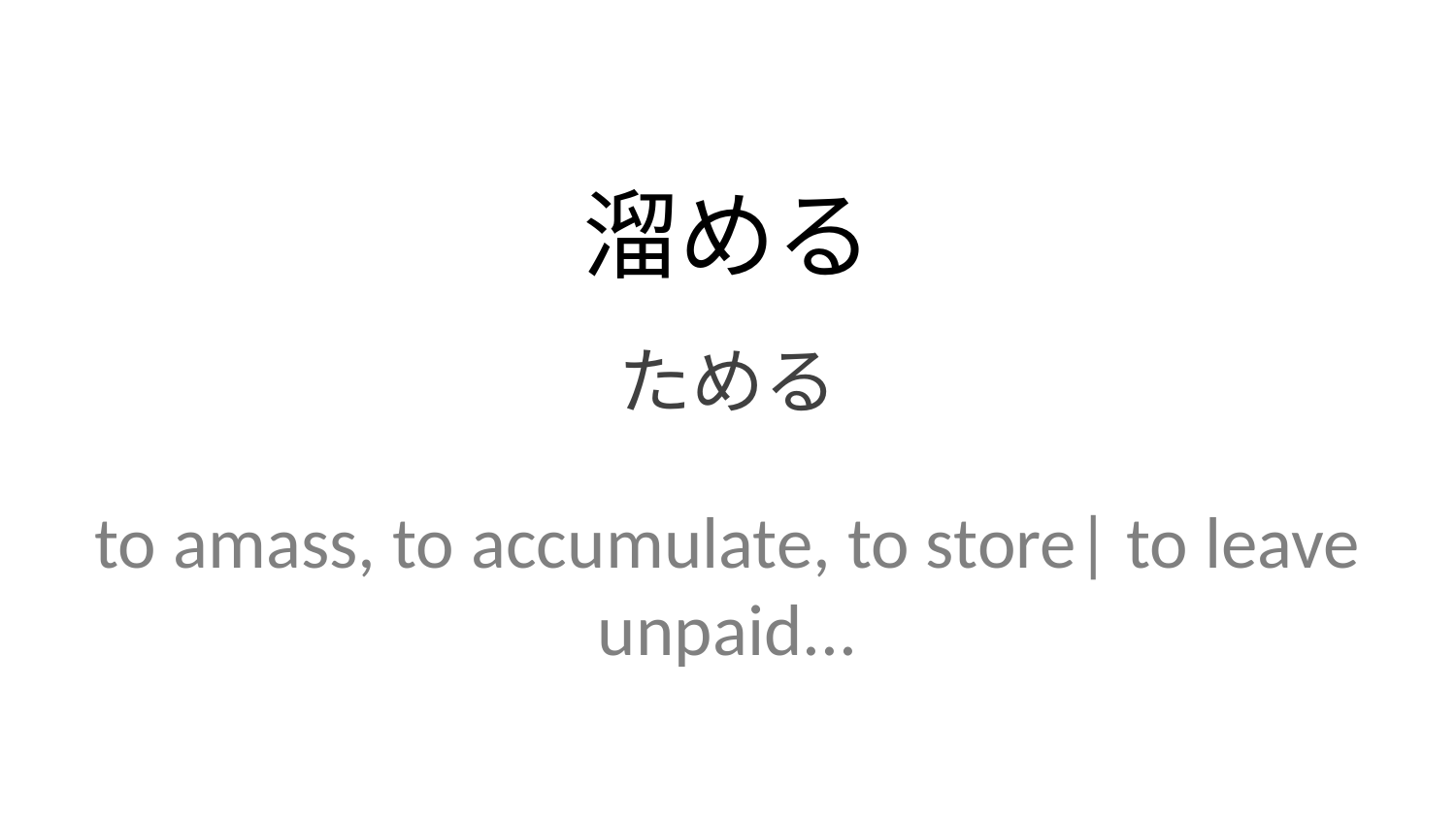

溜める

ためる
to amass, to accumulate, to store| to leave unpaid...